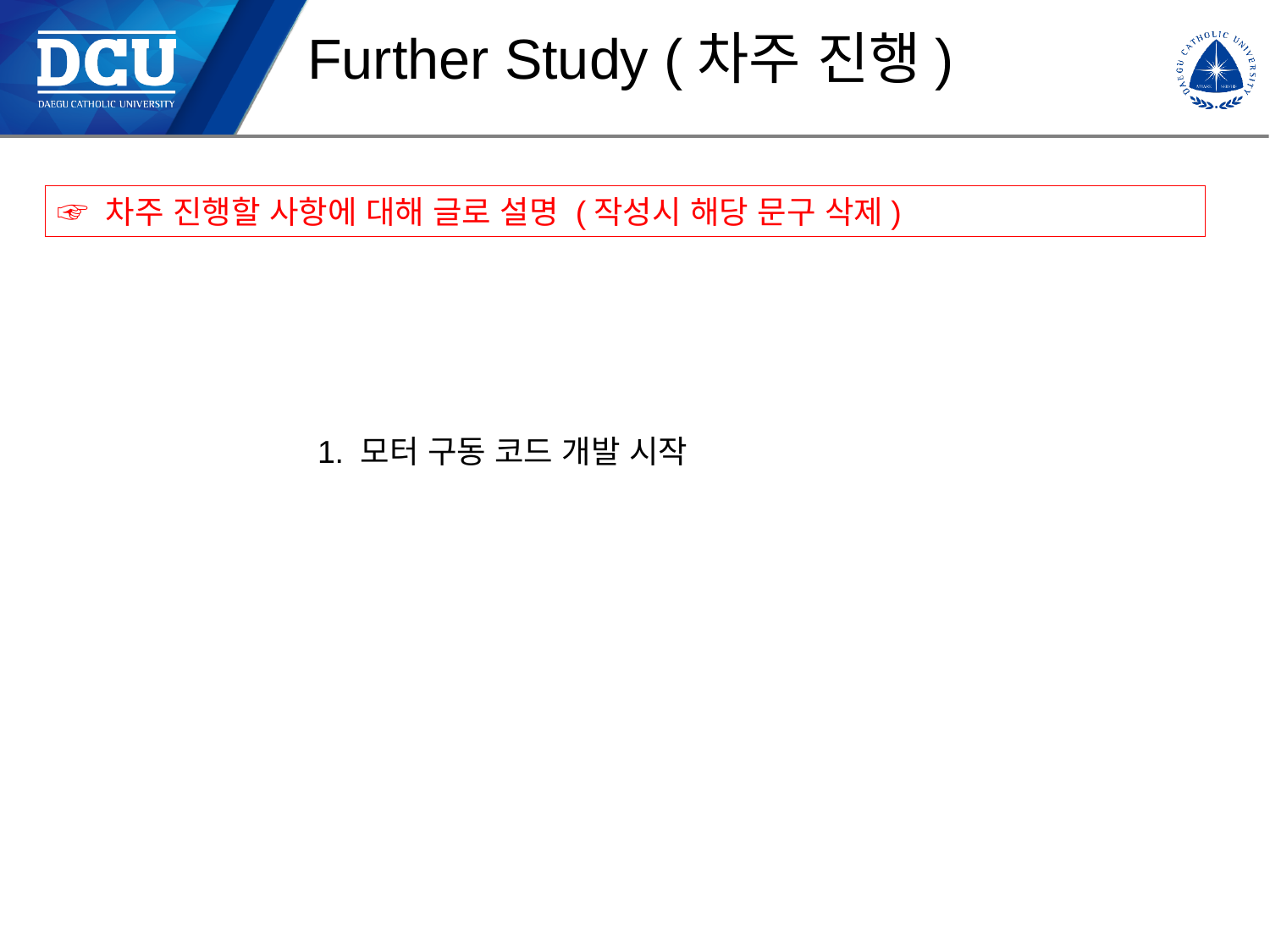

Further Study (차주 진행)
☞ 차주 진행할 사항에 대해 글로 설명 (작성시 해당 문구 삭제)
1. 모터 구동 코드 개발 시작